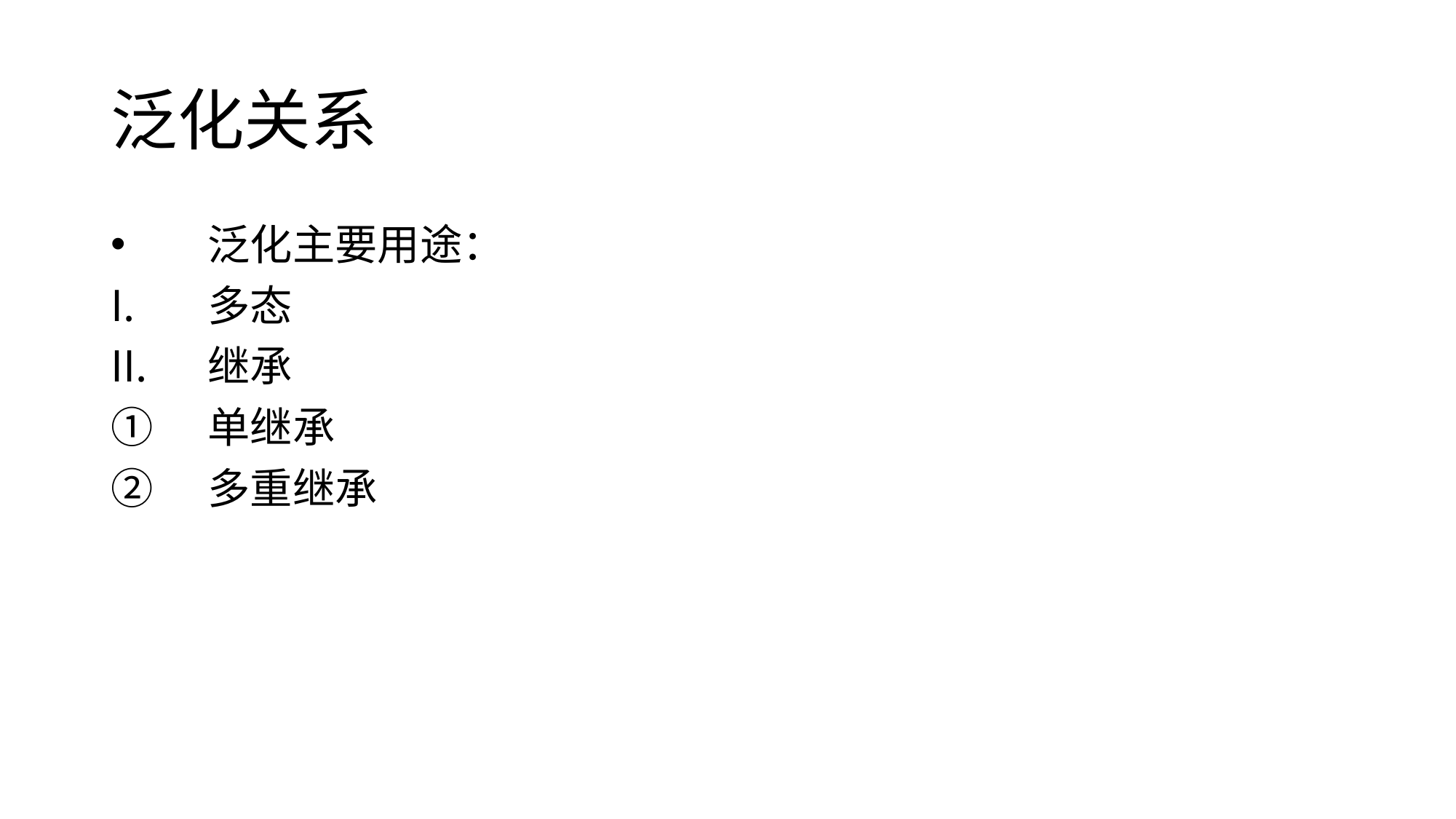

# 泛化关系
泛化主要用途：
多态
继承
单继承
多重继承